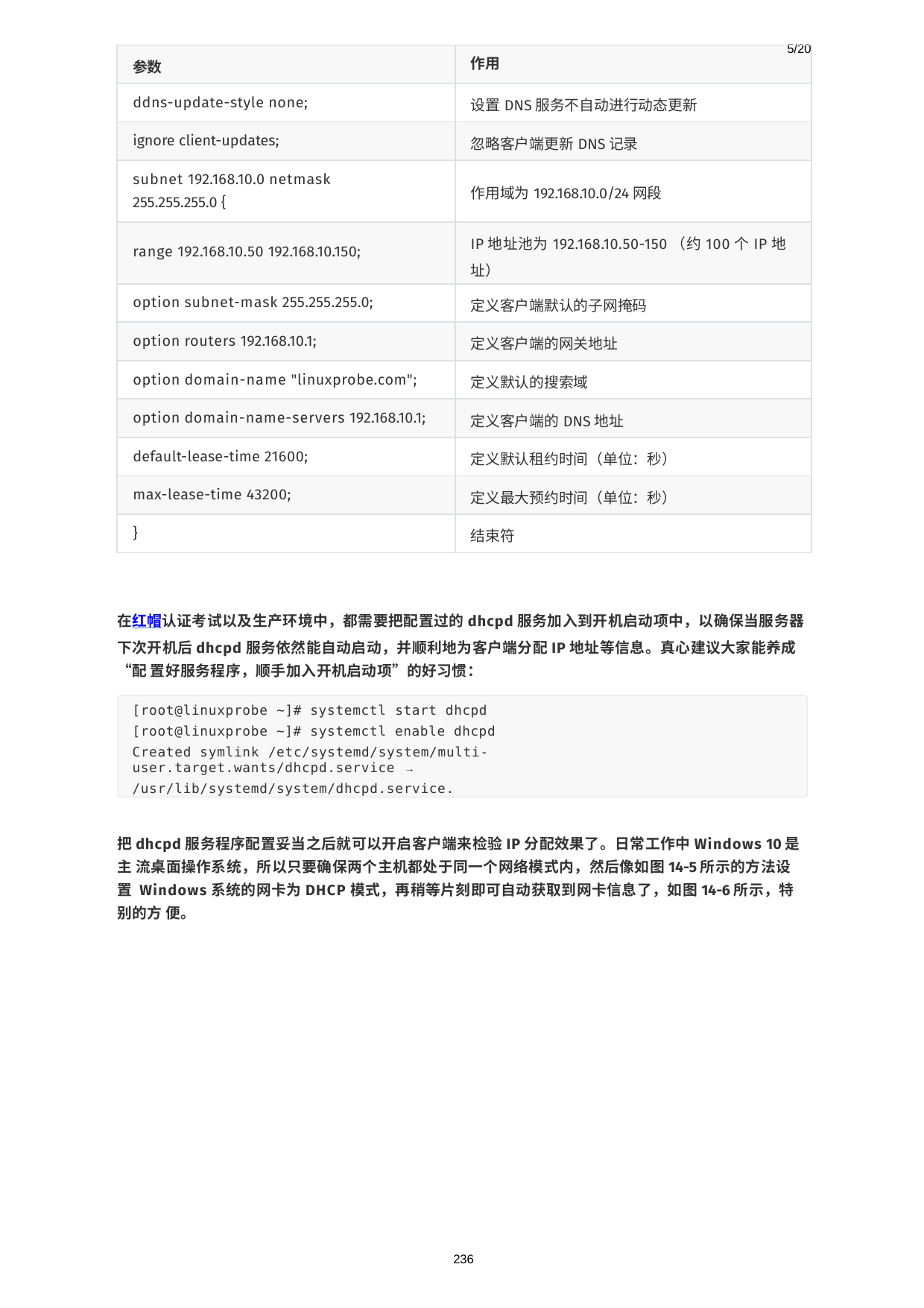

| 参数 | 5/20 作用 |
| --- | --- |
| ddns-update-style none; | 设置DNS服务不自动进行动态更新 |
| ignore client-updates; | 忽略客户端更新DNS记录 |
| subnet 192.168.10.0 netmask 255.255.255.0 { | 作用域为192.168.10.0/24网段 |
| range 192.168.10.50 192.168.10.150; | IP地址池为192.168.10.50-150（约100个IP地 址） |
| option subnet-mask 255.255.255.0; | 定义客户端默认的子网掩码 |
| option routers 192.168.10.1; | 定义客户端的网关地址 |
| option domain-name "linuxprobe.com"; | 定义默认的搜索域 |
| option domain-name-servers 192.168.10.1; | 定义客户端的DNS地址 |
| default-lease-time 21600; | 定义默认租约时间（单位：秒） |
| max-lease-time 43200; | 定义最大预约时间（单位：秒） |
| } | 结束符 |
在红帽认证考试以及生产环境中，都需要把配置过的dhcpd服务加入到开机启动项中，以确保当服务器 下次开机后dhcpd服务依然能自动启动，并顺利地为客户端分配IP地址等信息。真心建议大家能养成“配 置好服务程序，顺手加入开机启动项”的好习惯：

[root@linuxprobe ~]# systemctl start dhcpd  [root@linuxprobe ~]# systemctl enable dhcpd
Created symlink /etc/systemd/system/multi-user.target.wants/dhcpd.service →
/usr/lib/systemd/system/dhcpd.service.

把dhcpd服务程序配置妥当之后就可以开启客户端来检验IP分配效果了。日常工作中Windows 10是主 流桌面操作系统，所以只要确保两个主机都处于同一个网络模式内，然后像如图14-5所示的方法设置 Windows系统的网卡为DHCP模式，再稍等片刻即可自动获取到网卡信息了，如图14-6所示，特别的方 便。

236